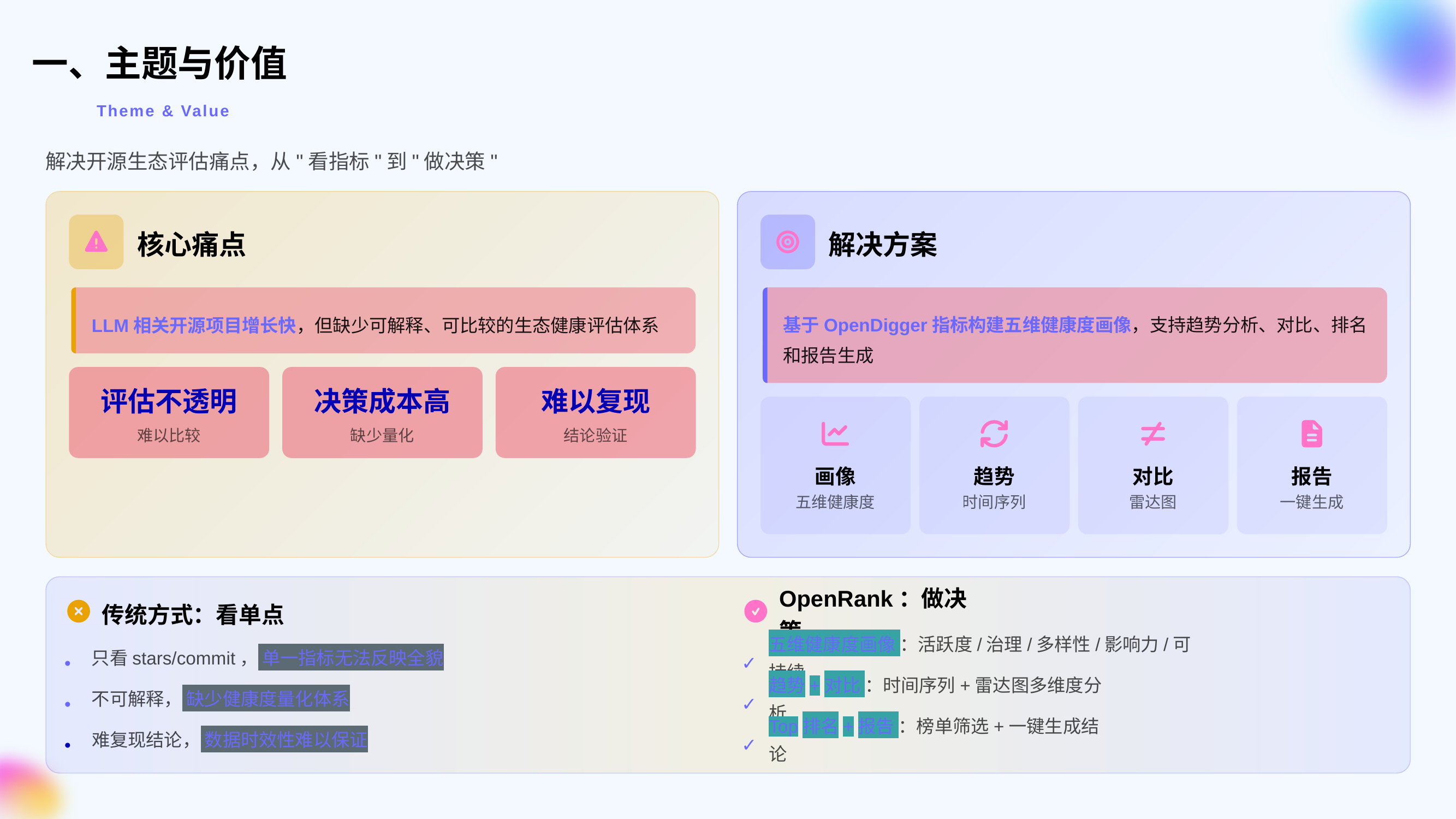

# 一、主题与价值
Theme & Value
解决开源生态评估痛点，从"看指标"到"做决策"

核心痛点
解决方案

LLM相关开源项目增长快，但缺少可解释、可比较的生态健康评估体系
基于OpenDigger指标构建五维健康度画像，支持趋势分析、对比、排名和报告生成

评估不透明
决策成本高
难以复现

难以比较
缺少量化
结论验证
画像
趋势
对比
报告
五维健康度
时间序列
雷达图
一键生成

传统方式：看单点
OpenRank：做决策

只看stars/commit， 单一指标无法反映全貌
五维健康度画像 ：活跃度/治理/多样性/影响力/可持续
•
✓
不可解释， 缺少健康度量化体系
趋势+对比 ：时间序列+雷达图多维度分析
•
✓
难复现结论， 数据时效性难以保证
Top排名+报告 ：榜单筛选+一键生成结论
•
✓